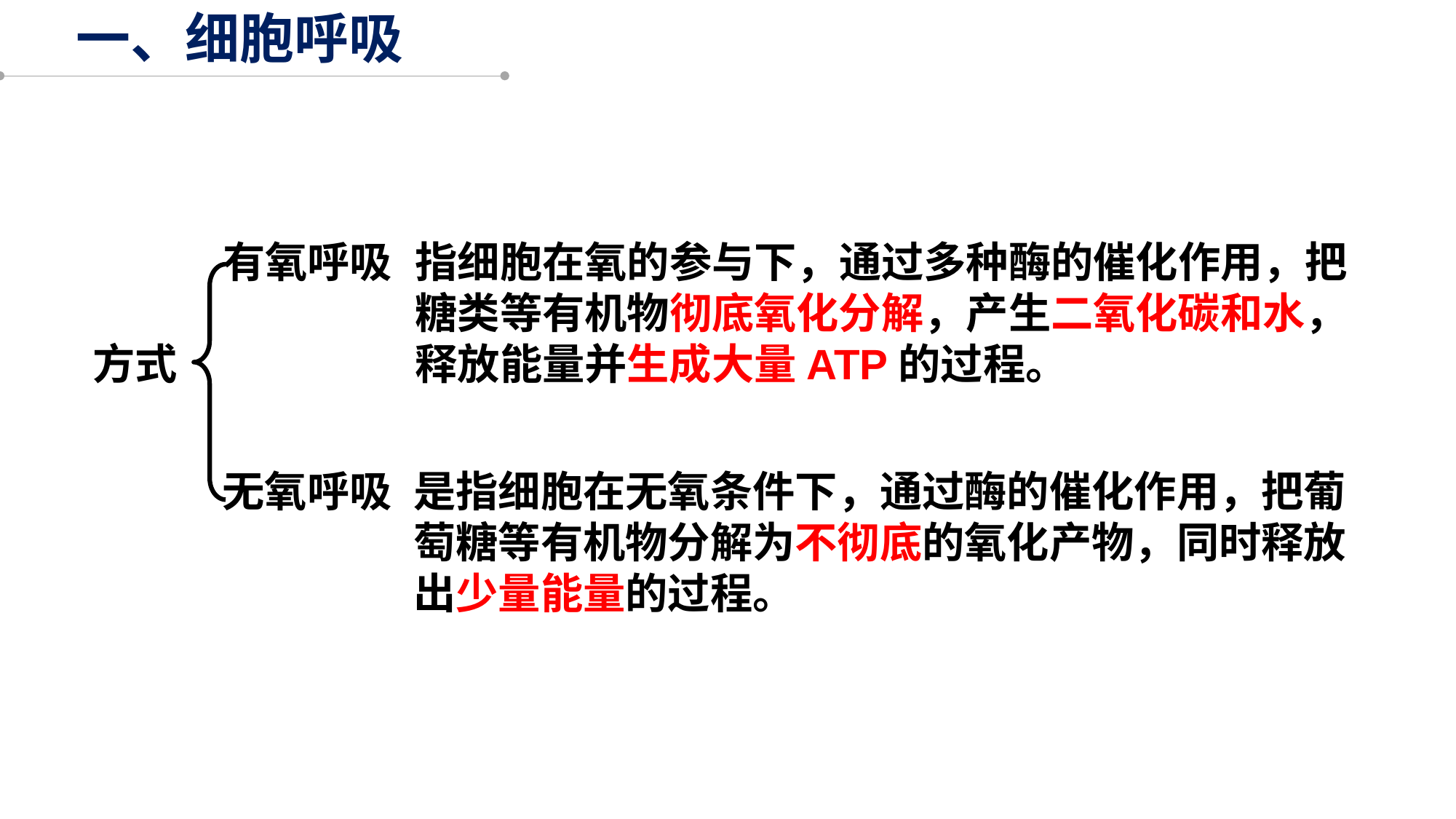

一、细胞呼吸
有氧呼吸
指细胞在氧的参与下，通过多种酶的催化作用，把糖类等有机物彻底氧化分解，产生二氧化碳和水，释放能量并生成大量ATP的过程。

方式
无氧呼吸
是指细胞在无氧条件下，通过酶的催化作用，把葡萄糖等有机物分解为不彻底的氧化产物，同时释放出少量能量的过程。